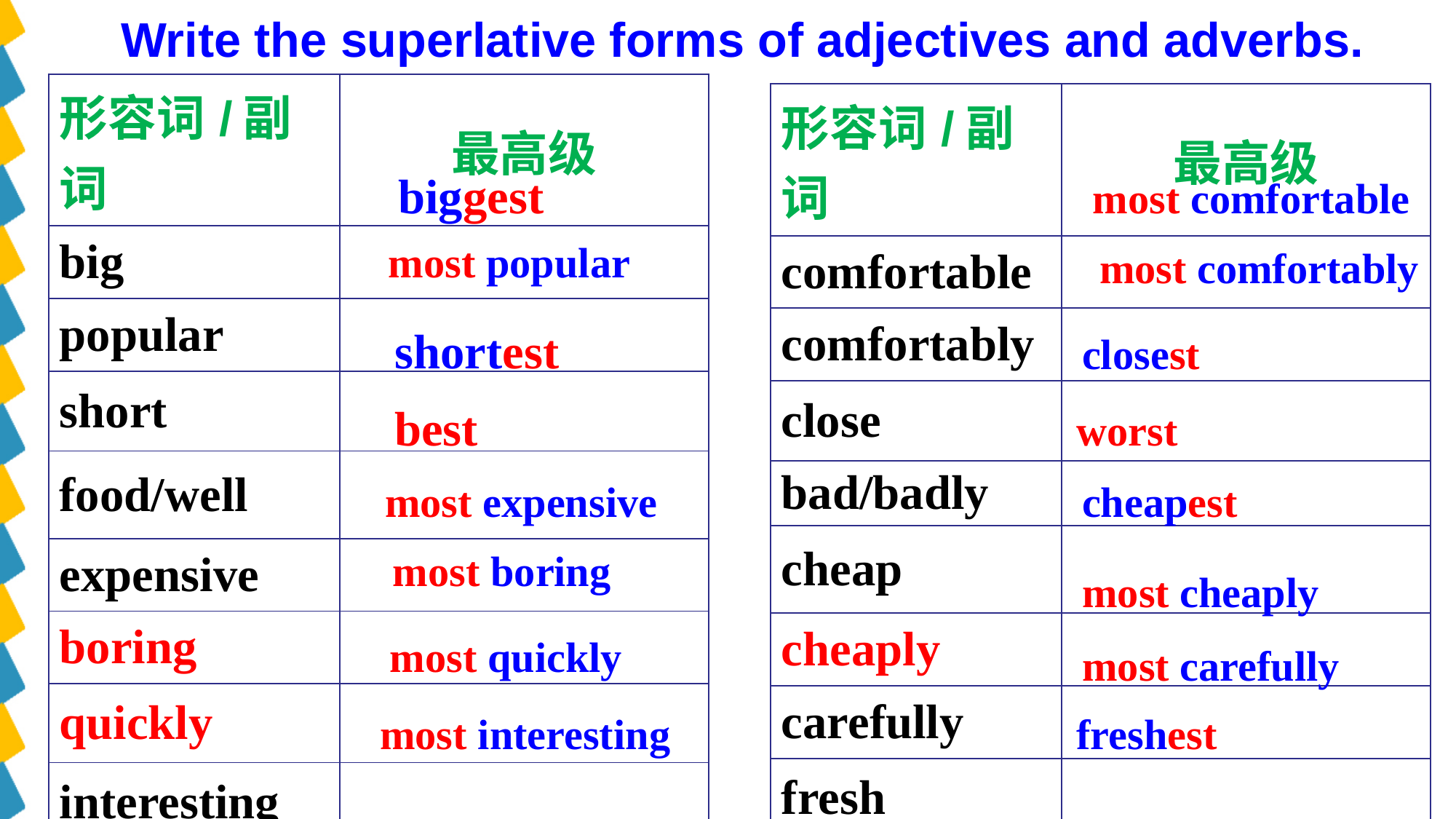

Write the superlative forms of adjectives and adverbs.
| 形容词/副词 | 最高级 |
| --- | --- |
| big |  |
| popular |  |
| short |  |
| food/well |  |
| expensive |  |
| boring |  |
| quickly |  |
| interesting |  |
| 形容词/副词 | 最高级 |
| --- | --- |
| comfortable |  |
| comfortably |  |
| close |  |
| bad/badly |  |
| cheap |  |
| cheaply |  |
| carefully |  |
| fresh |  |
 biggest
most comfortable
    most popular
most comfortably
shortest
closest
best
worst
   most expensive
cheapest
   most boring
most cheaply
  most quickly
most carefully
   most interesting
freshest